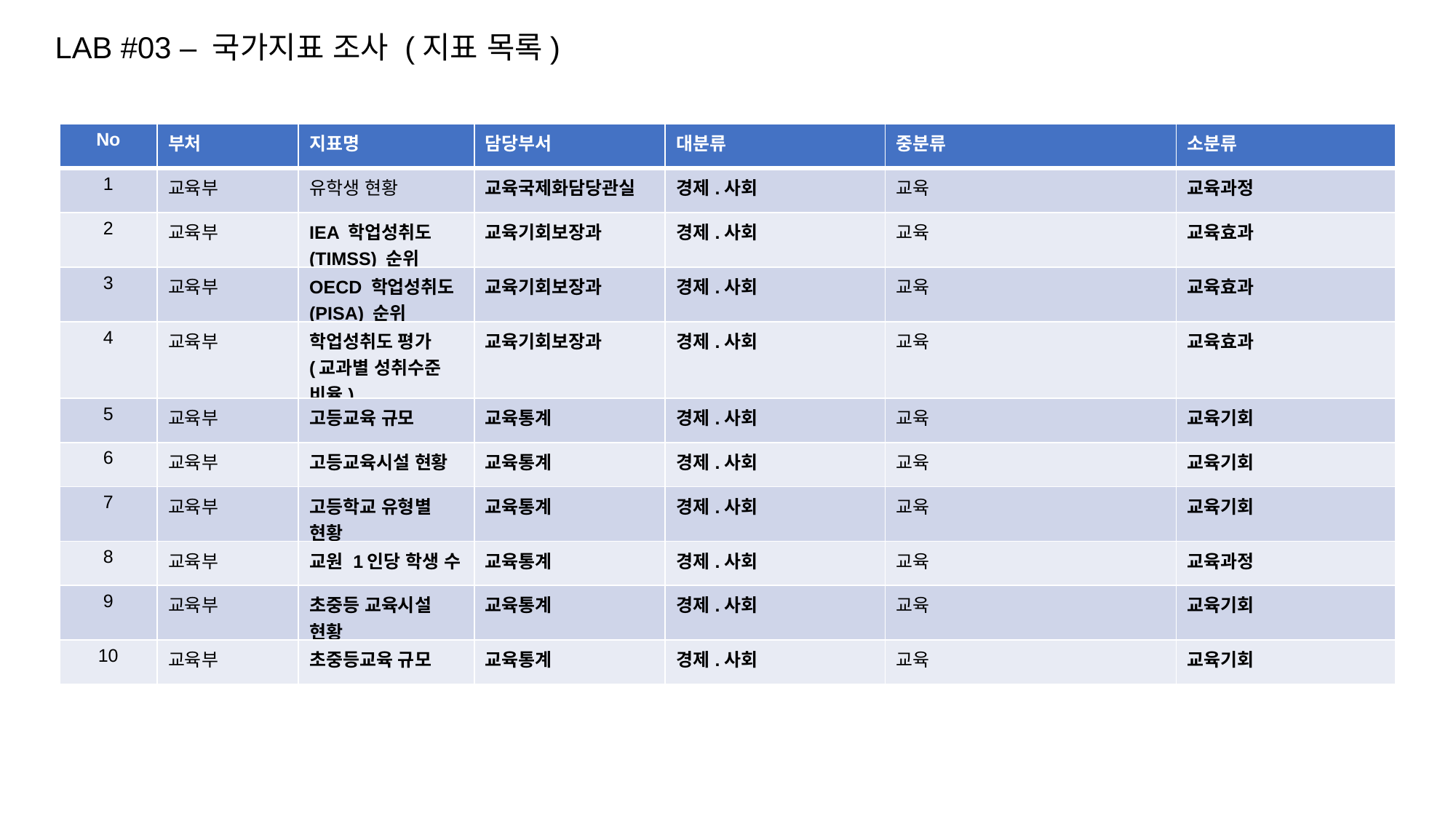

LAB #03 – 국가지표 조사 (지표 목록)
| No | 부처 | 지표명 | 담당부서 | 대분류 | 중분류 | 소분류 |
| --- | --- | --- | --- | --- | --- | --- |
| 1 | 교육부 | 유학생 현황 | 교육국제화담당관실 | 경제.사회 | 교육 | 교육과정 |
| 2 | 교육부 | IEA 학업성취도(TIMSS) 순위 | 교육기회보장과 | 경제.사회 | 교육 | 교육효과 |
| 3 | 교육부 | OECD 학업성취도(PISA) 순위 | 교육기회보장과 | 경제.사회 | 교육 | 교육효과 |
| 4 | 교육부 | 학업성취도 평가(교과별 성취수준 비율) | 교육기회보장과 | 경제.사회 | 교육 | 교육효과 |
| 5 | 교육부 | 고등교육 규모 | 교육통계 | 경제.사회 | 교육 | 교육기회 |
| 6 | 교육부 | 고등교육시설 현황 | 교육통계 | 경제.사회 | 교육 | 교육기회 |
| 7 | 교육부 | 고등학교 유형별 현황 | 교육통계 | 경제.사회 | 교육 | 교육기회 |
| 8 | 교육부 | 교원 1인당 학생 수 | 교육통계 | 경제.사회 | 교육 | 교육과정 |
| 9 | 교육부 | 초중등 교육시설 현황 | 교육통계 | 경제.사회 | 교육 | 교육기회 |
| 10 | 교육부 | 초중등교육 규모 | 교육통계 | 경제.사회 | 교육 | 교육기회 |